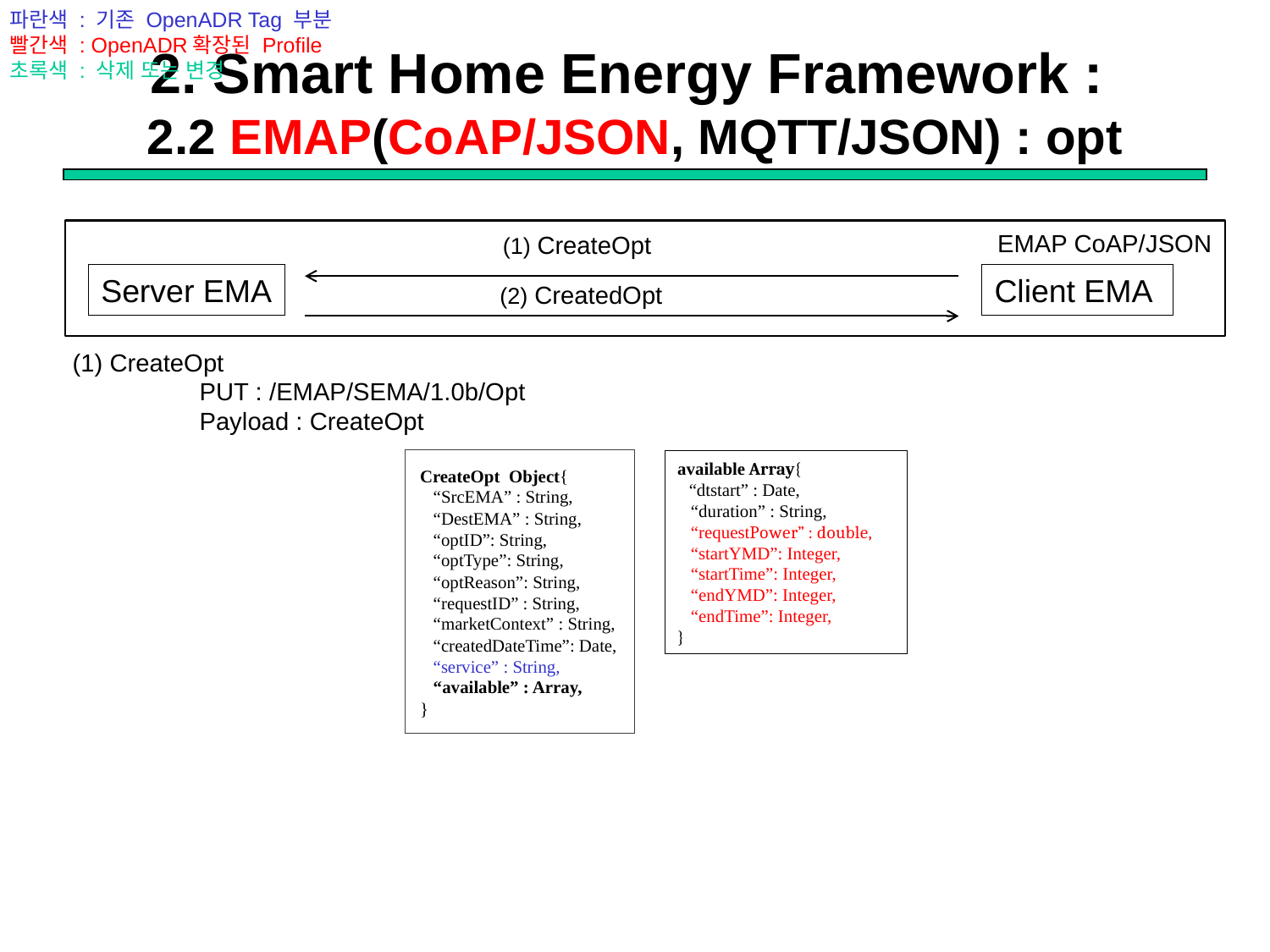

파란색 : 기존 OpenADR Tag 부분
빨간색 : OpenADR확장된 Profile
초록색 : 삭제 또는 변경
# 2. Smart Home Energy Framework : 2.2 EMAP(CoAP/JSON, MQTT/JSON) : opt

EMAP CoAP/JSON
(1) CreateOpt
Server EMA
Client EMA
(2) CreatedOpt
(1) CreateOpt
	PUT : /EMAP/SEMA/1.0b/Opt
	Payload : CreateOpt

CreateOpt  Object{
   “SrcEMA” : String,
   “DestEMA” : String,
   “optID”: String,
   “optType”: String,
   “optReason”: String,
   “requestID” : String,
   “marketContext” : String,
   “createdDateTime”: Date,
   “service” : String,
   “available” : Array,
}
available Array{
   “dtstart” : Date,
   “duration” : String,
   “requestPower” : double,
   “startYMD”: Integer,
   “startTime”: Integer,
   “endYMD”: Integer,
   “endTime”: Integer,
}